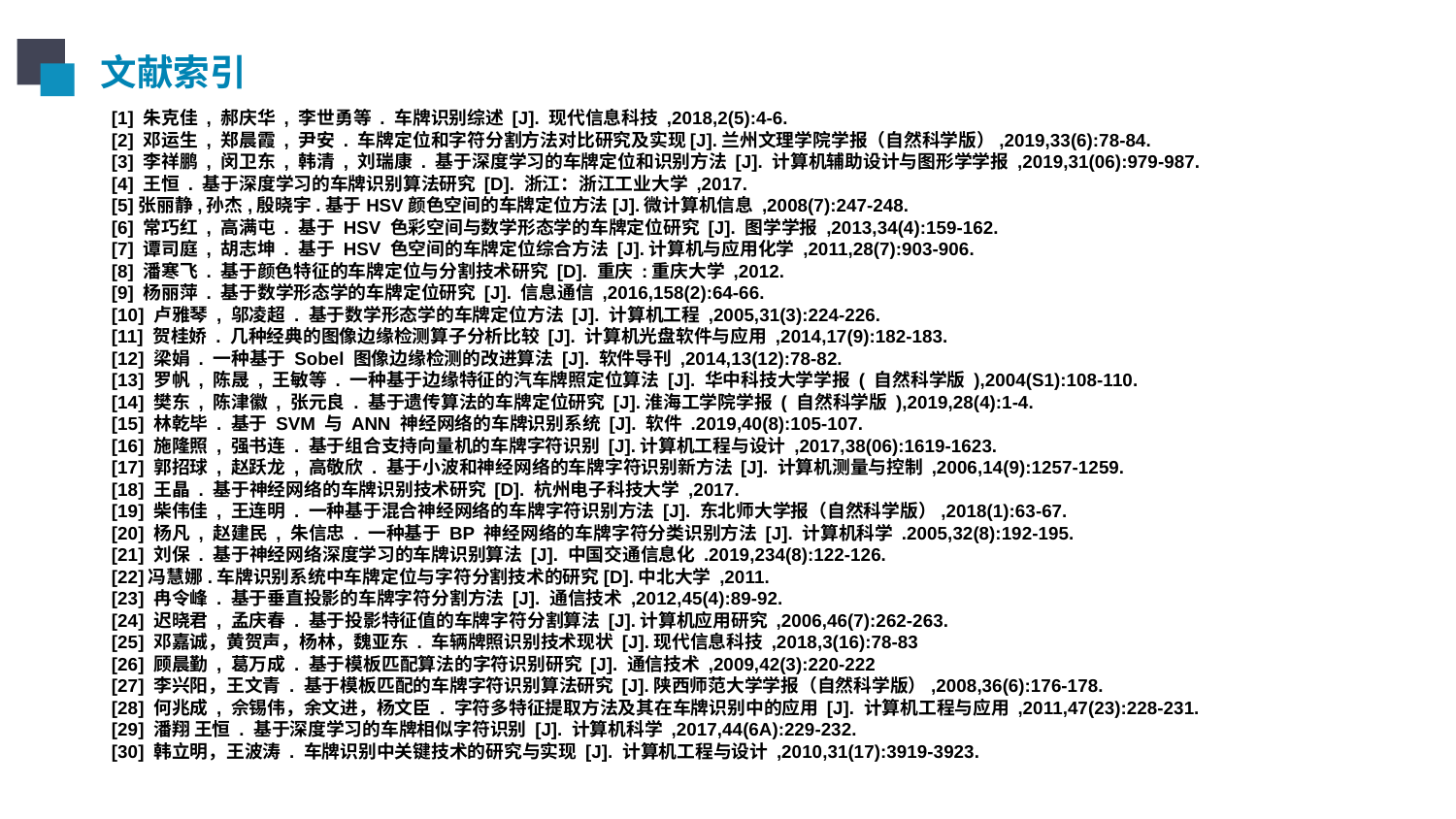

文献索引
[1] 朱克佳 , 郝庆华 , 李世勇等 . 车牌识别综述 [J]. 现代信息科技 ,2018,2(5):4-6.
[2] 邓运生 , 郑晨霞 , 尹安 . 车牌定位和字符分割方法对比研究及实现[J].兰州文理学院学报（自然科学版）,2019,33(6):78-84.
[3] 李祥鹏 , 闵卫东 , 韩清 , 刘瑞康 . 基于深度学习的车牌定位和识别方法 [J]. 计算机辅助设计与图形学学报 ,2019,31(06):979-987.
[4] 王恒 . 基于深度学习的车牌识别算法研究 [D]. 浙江：浙江工业大学 ,2017.
[5]张丽静,孙杰,殷晓宇.基于HSV颜色空间的车牌定位方法[J].微计算机信息 ,2008(7):247-248.
[6] 常巧红 , 高满屯 . 基于 HSV 色彩空间与数学形态学的车牌定位研究 [J]. 图学学报 ,2013,34(4):159-162.
[7] 谭司庭 , 胡志坤 . 基于 HSV 色空间的车牌定位综合方法 [J].计算机与应用化学 ,2011,28(7):903-906.
[8] 潘寒飞 . 基于颜色特征的车牌定位与分割技术研究 [D]. 重庆 :重庆大学 ,2012.
[9] 杨丽萍 . 基于数学形态学的车牌定位研究 [J]. 信息通信 ,2016,158(2):64-66.
[10] 卢雅琴 , 邬凌超 . 基于数学形态学的车牌定位方法 [J]. 计算机工程 ,2005,31(3):224-226.
[11] 贺桂娇 . 几种经典的图像边缘检测算子分析比较 [J]. 计算机光盘软件与应用 ,2014,17(9):182-183.
[12] 梁娟 . 一种基于 Sobel 图像边缘检测的改进算法 [J]. 软件导刊 ,2014,13(12):78-82.
[13] 罗帆 , 陈晟 , 王敏等 . 一种基于边缘特征的汽车牌照定位算法 [J]. 华中科技大学学报 ( 自然科学版 ),2004(S1):108-110.
[14] 樊东 , 陈津徽 , 张元良 . 基于遗传算法的车牌定位研究 [J].淮海工学院学报 ( 自然科学版 ),2019,28(4):1-4.
[15] 林乾毕 . 基于 SVM 与 ANN 神经网络的车牌识别系统 [J]. 软件 .2019,40(8):105-107.
[16] 施隆照 , 强书连 . 基于组合支持向量机的车牌字符识别 [J].计算机工程与设计 ,2017,38(06):1619-1623.
[17] 郭招球 , 赵跃龙 , 高敬欣 . 基于小波和神经网络的车牌字符识别新方法 [J]. 计算机测量与控制 ,2006,14(9):1257-1259.
[18] 王晶 . 基于神经网络的车牌识别技术研究 [D]. 杭州电子科技大学 ,2017.
[19] 柴伟佳 , 王连明 . 一种基于混合神经网络的车牌字符识别方法 [J]. 东北师大学报（自然科学版）,2018(1):63-67.
[20] 杨凡 , 赵建民 , 朱信忠 . 一种基于 BP 神经网络的车牌字符分类识别方法 [J]. 计算机科学 .2005,32(8):192-195.
[21] 刘保 . 基于神经网络深度学习的车牌识别算法 [J]. 中国交通信息化 .2019,234(8):122-126.
[22]冯慧娜.车牌识别系统中车牌定位与字符分割技术的研究[D].中北大学 ,2011.
[23] 冉令峰 . 基于垂直投影的车牌字符分割方法 [J]. 通信技术 ,2012,45(4):89-92.
[24] 迟晓君 , 孟庆春 . 基于投影特征值的车牌字符分割算法 [J].计算机应用研究 ,2006,46(7):262-263.
[25] 邓嘉诚，黄贺声，杨林，魏亚东 . 车辆牌照识别技术现状 [J].现代信息科技 ,2018,3(16):78-83
[26] 顾晨勤 , 葛万成 . 基于模板匹配算法的字符识别研究 [J]. 通信技术 ,2009,42(3):220-222
[27] 李兴阳，王文青 . 基于模板匹配的车牌字符识别算法研究 [J].陕西师范大学学报（自然科学版）,2008,36(6):176-178.
[28] 何兆成 , 佘锡伟，余文进，杨文臣 . 字符多特征提取方法及其在车牌识别中的应用 [J]. 计算机工程与应用 ,2011,47(23):228-231.
[29] 潘翔 王恒 . 基于深度学习的车牌相似字符识别 [J]. 计算机科学 ,2017,44(6A):229-232.
[30] 韩立明，王波涛 . 车牌识别中关键技术的研究与实现 [J]. 计算机工程与设计 ,2010,31(17):3919-3923.